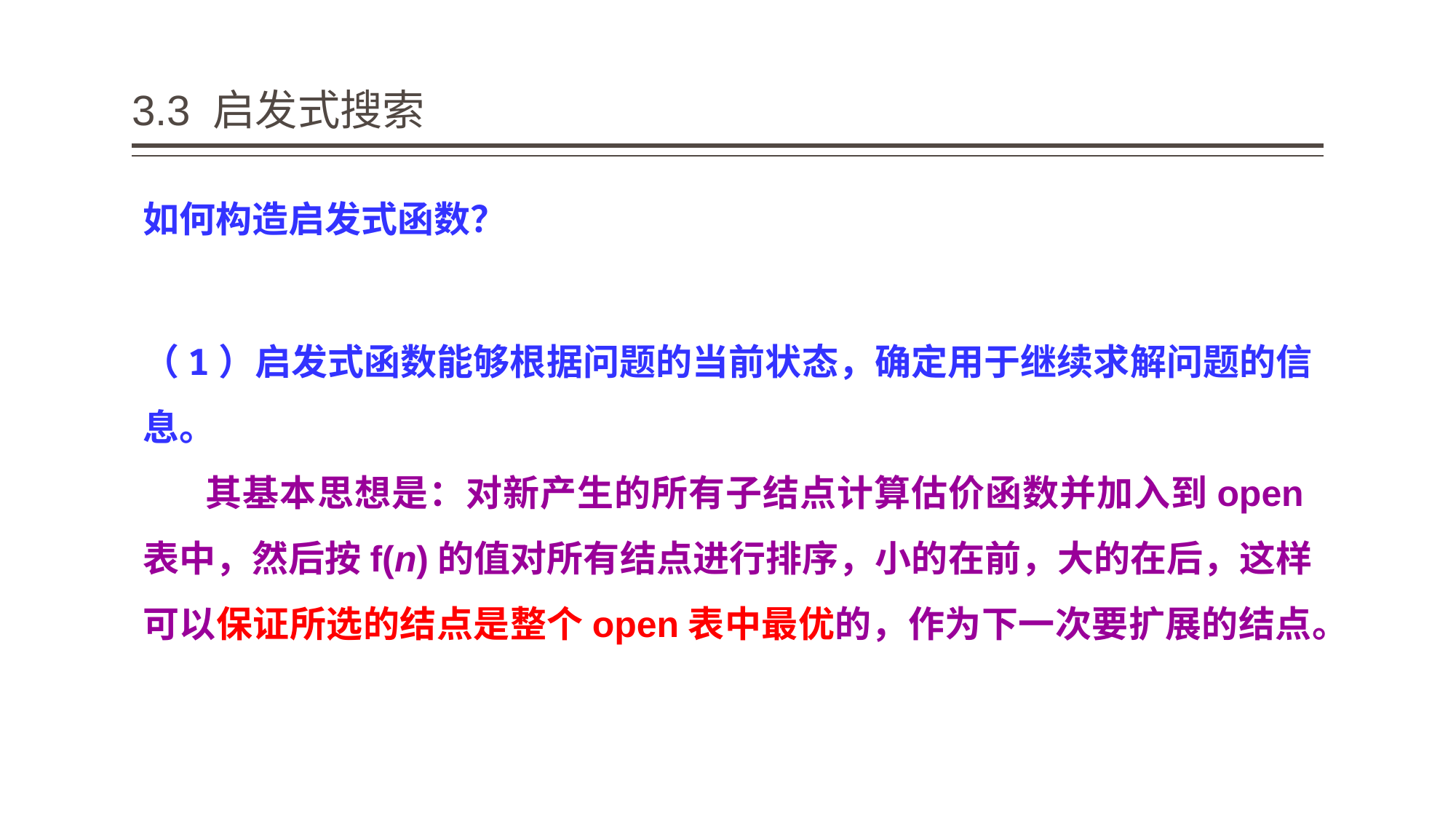

# 3.3 启发式搜索
如何构造启发式函数？

（1）启发式函数能够根据问题的当前状态，确定用于继续求解问题的信息。
      其基本思想是：对新产生的所有子结点计算估价函数并加入到open表中，然后按f(n)的值对所有结点进行排序，小的在前，大的在后，这样可以保证所选的结点是整个open表中最优的，作为下一次要扩展的结点。